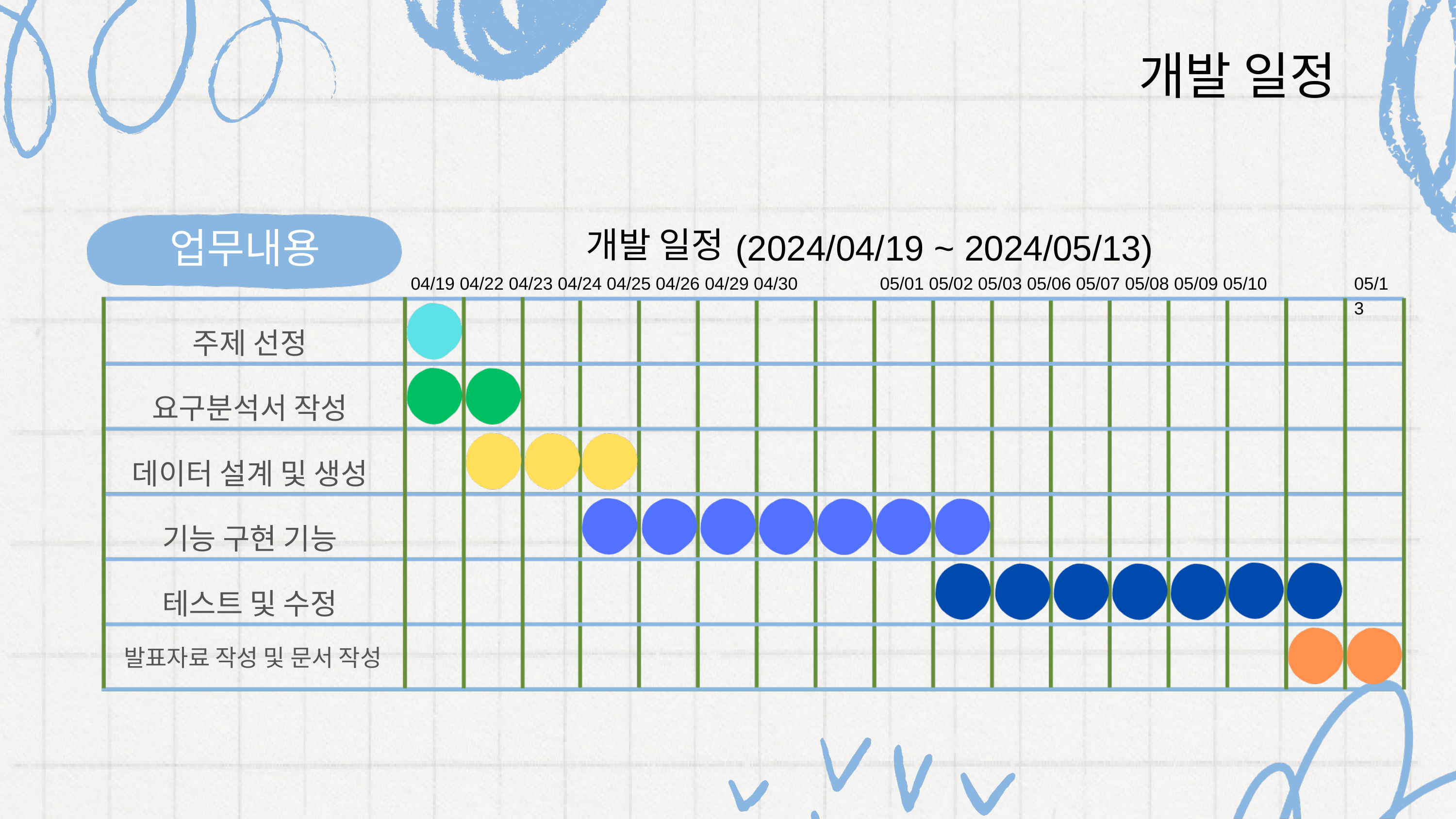

개발 일정
업무내용
개발 일정
 (2024/04/19 ~ 2024/05/13)
04/19 04/22 04/23 04/24 04/25 04/26 04/29 04/30
05/01 05/02 05/03 05/06 05/07 05/08 05/09 05/10
05/13
주제 선정 요구분석서 작성 데이터 설계 및 생성 기능 구현 기능 테스트 및 수정
발표자료 작성 및 문서 작성